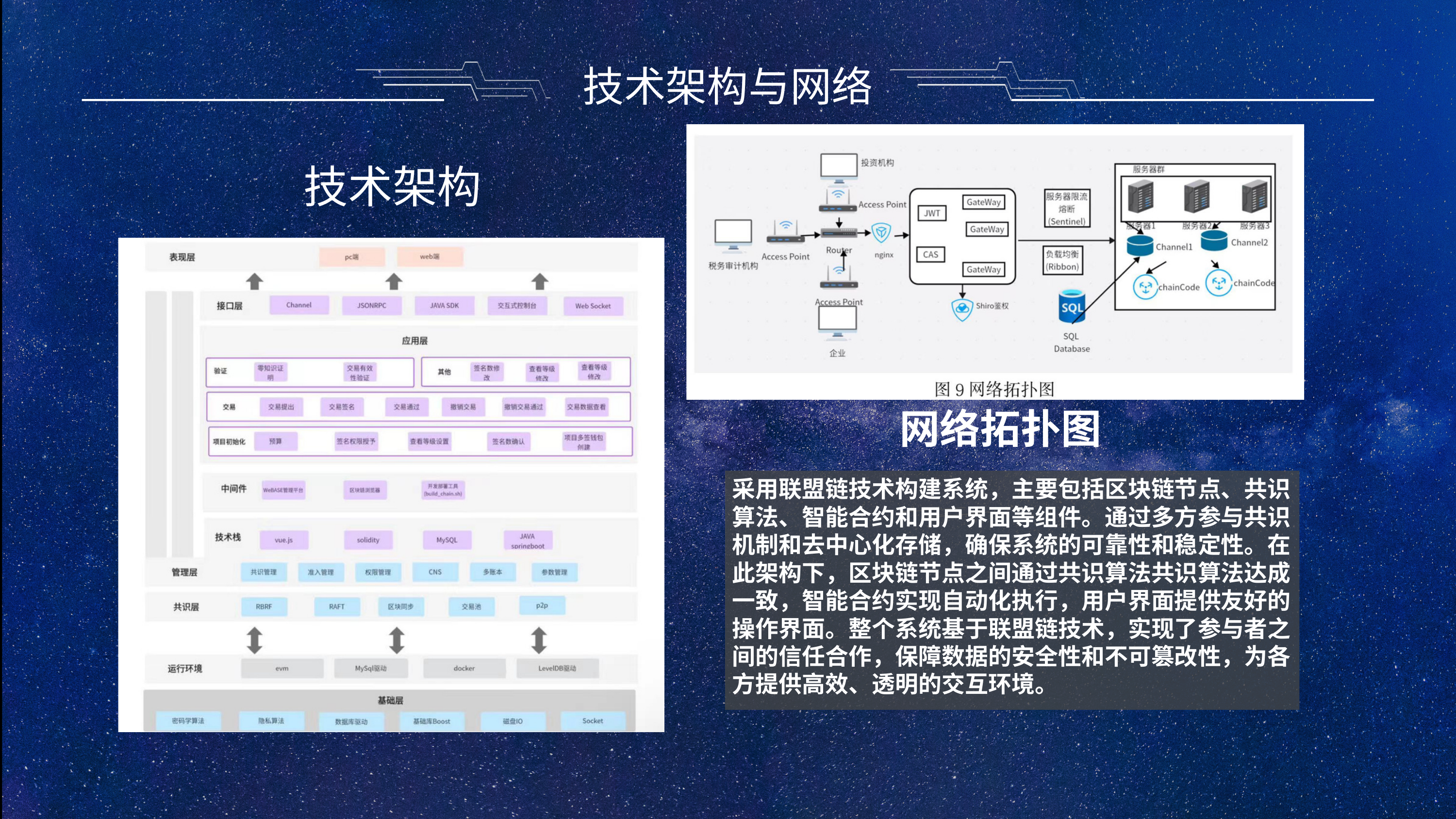

技术架构与网络

采用联盟链技术构建系统，主要包括区块链节点、共识算法、智能合约和用户界面等组件。通过多方参与共识机制和去中心化存储，确保系统的可靠性和稳定性。在此架构下，区块链节点之间通过共识算法共识算法达成一致，智能合约实现自动化执行，用户界面提供友好的操作界面。整个系统基于联盟链技术，实现了参与者之间的信任合作，保障数据的安全性和不可篡改性，为各方提供高效、透明的交互环境。

技术架构

网络拓扑图